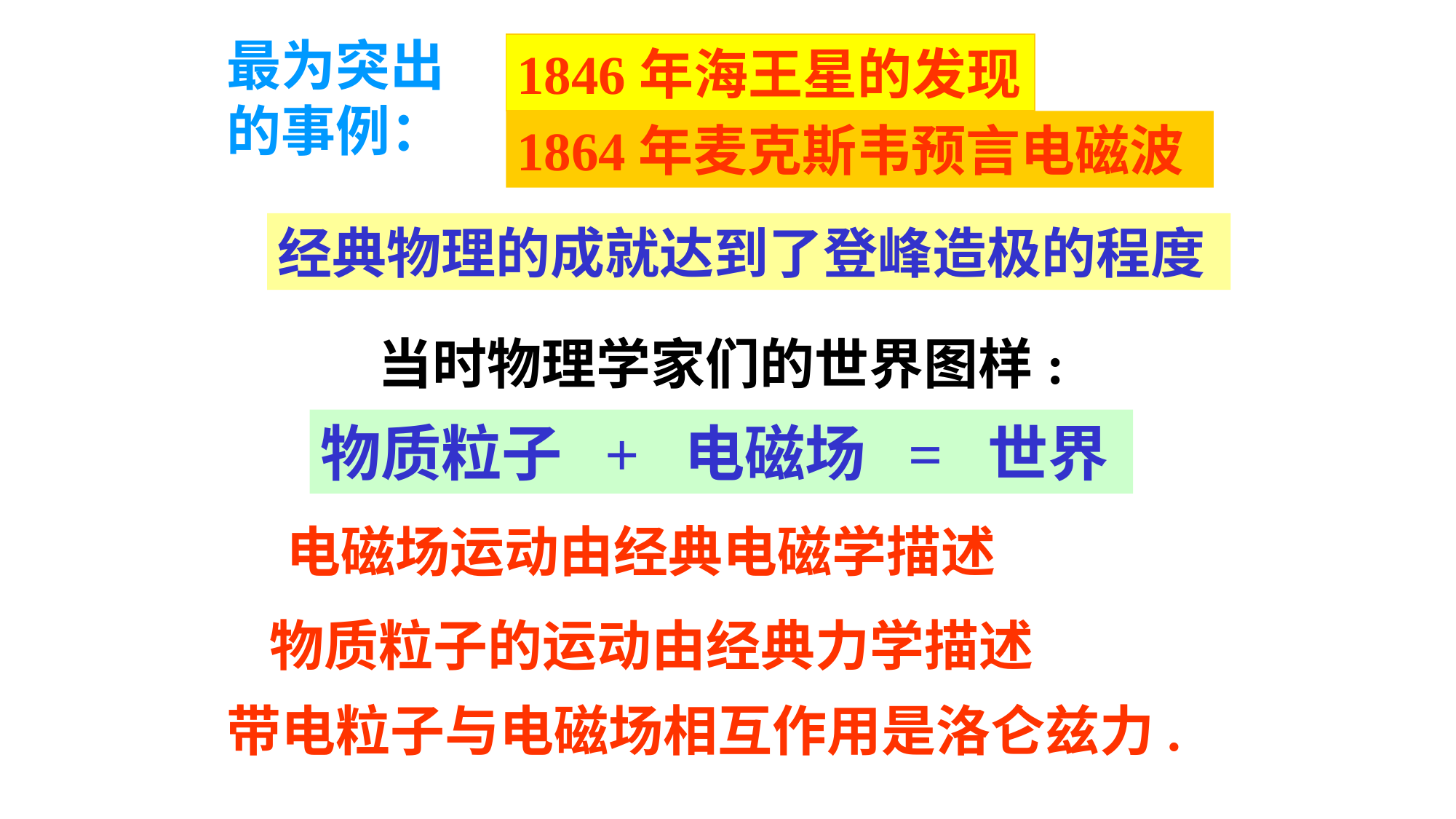

最为突出的事例：
1846年海王星的发现
1864年麦克斯韦预言电磁波
经典物理的成就达到了登峰造极的程度
当时物理学家们的世界图样:
物质粒子  +  电磁场  =  世界
电磁场运动由经典电磁学描述
物质粒子的运动由经典力学描述
带电粒子与电磁场相互作用是洛仑兹力.